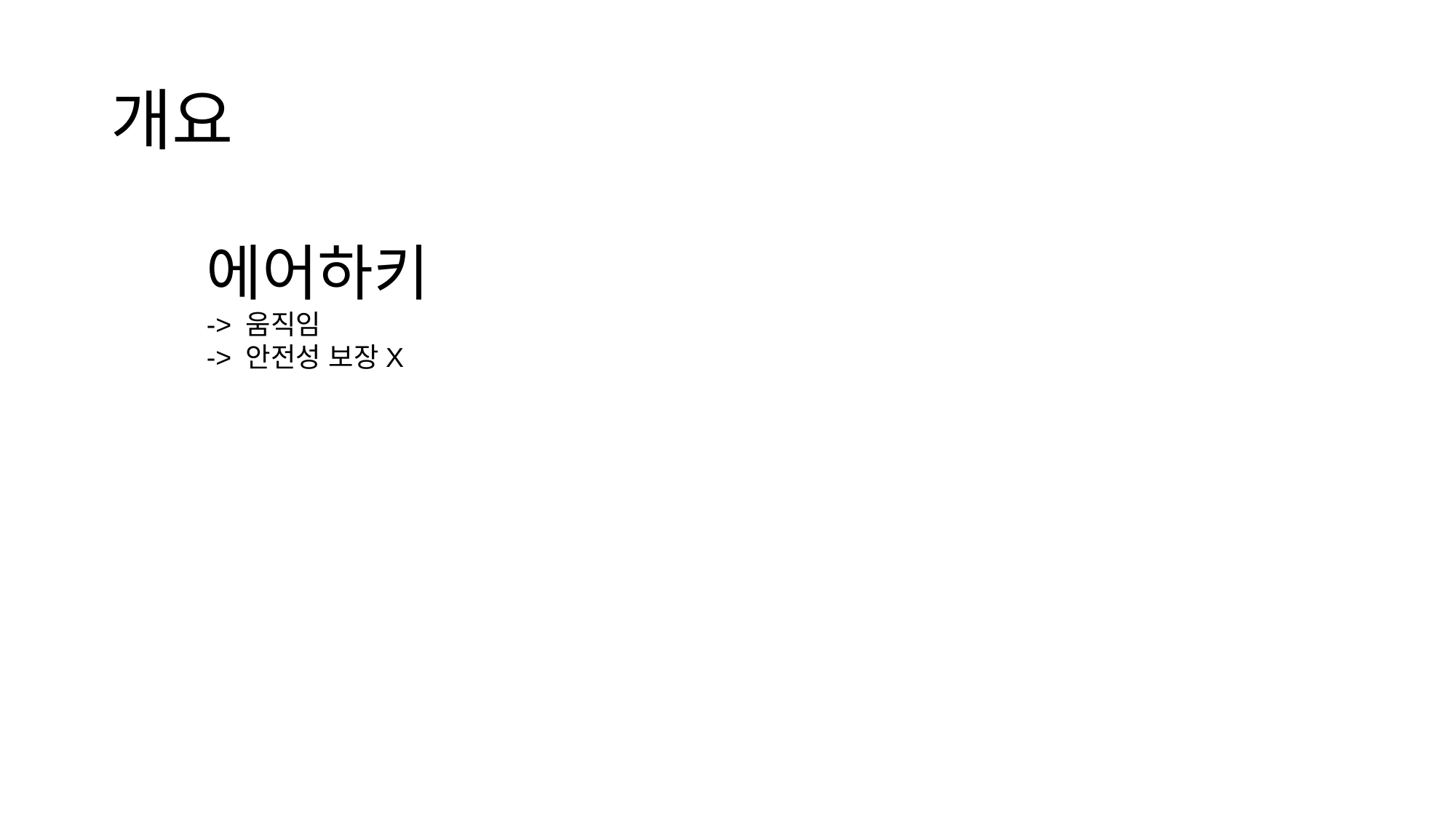

# 개요
에어하키
-> 움직임
-> 안전성 보장X